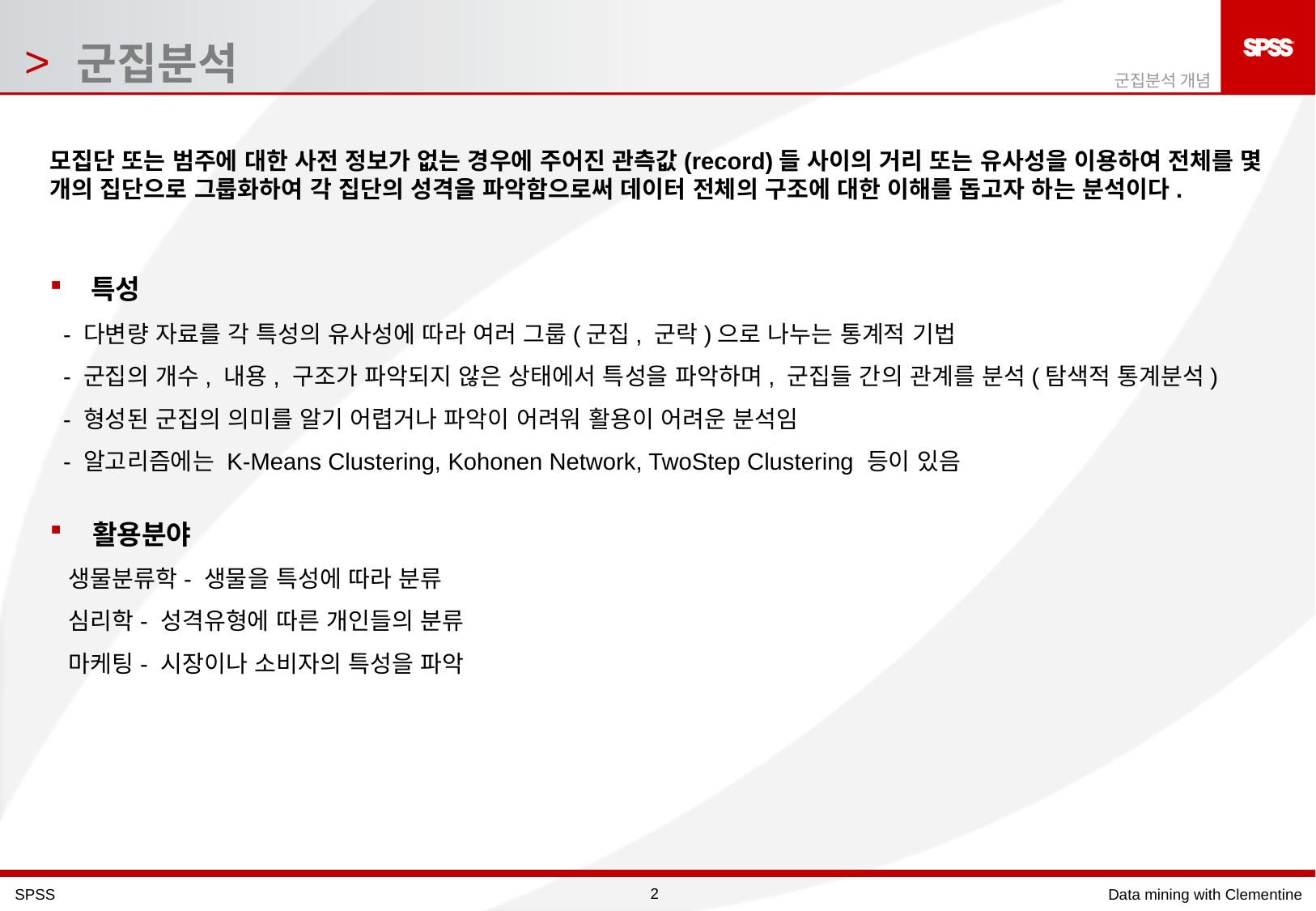

# 군집분석
군집분석 개념
모집단 또는 범주에 대한 사전 정보가 없는 경우에 주어진 관측값(record)들 사이의 거리 또는 유사성을 이용하여 전체를 몇 개의 집단으로 그룹화하여 각 집단의 성격을 파악함으로써 데이터 전체의 구조에 대한 이해를 돕고자 하는 분석이다.
 특성
  - 다변량 자료를 각 특성의 유사성에 따라 여러 그룹(군집, 군락)으로 나누는 통계적 기법
  - 군집의 개수, 내용, 구조가 파악되지 않은 상태에서 특성을 파악하며, 군집들 간의 관계를 분석(탐색적 통계분석)
  - 형성된 군집의 의미를 알기 어렵거나 파악이 어려워 활용이 어려운 분석임
  - 알고리즘에는 K-Means Clustering, Kohonen Network, TwoStep Clustering 등이 있음

 활용분야
  생물분류학- 생물을 특성에 따라 분류
  심리학- 성격유형에 따른 개인들의 분류
  마케팅- 시장이나 소비자의 특성을 파악